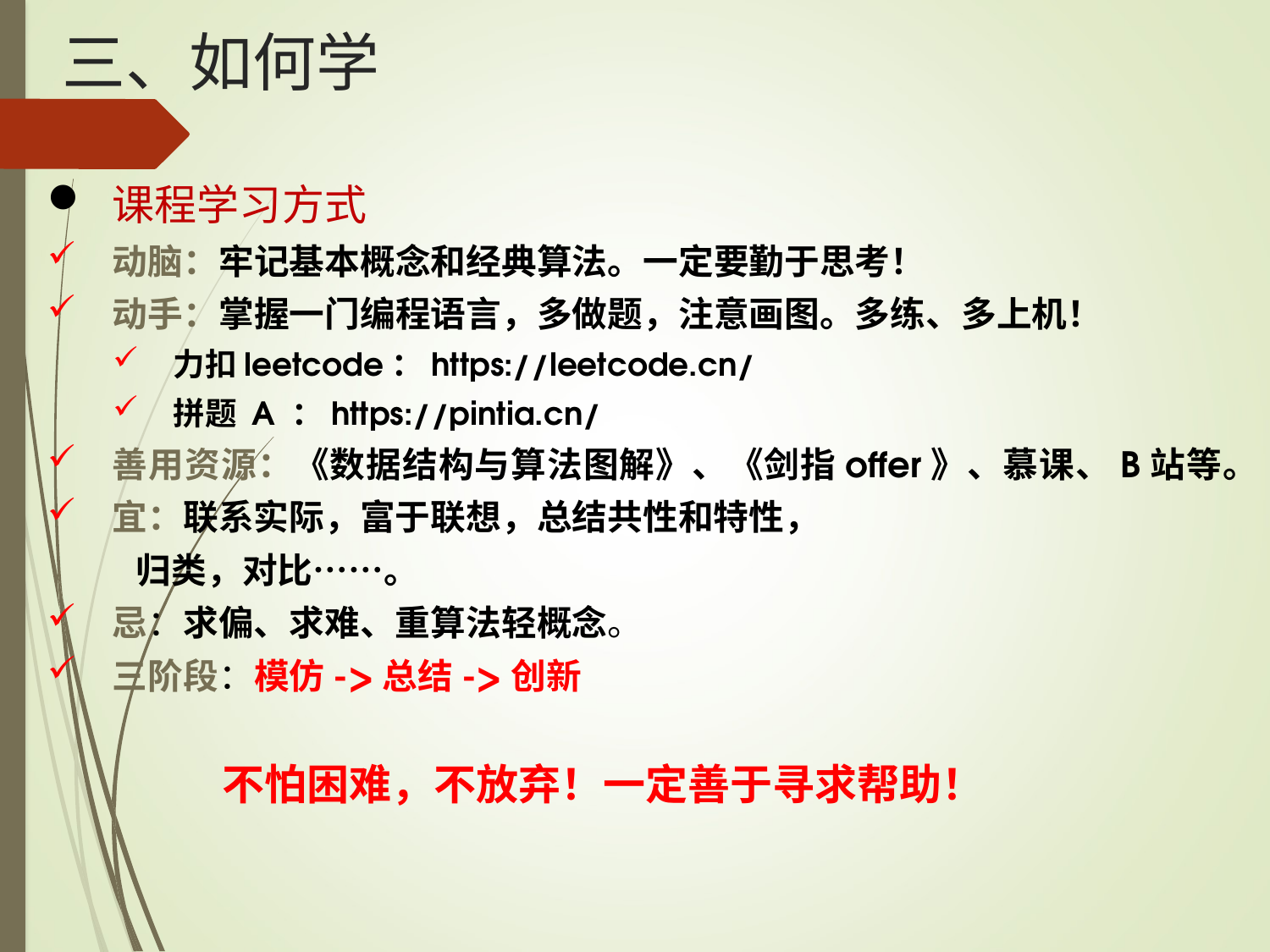

# 三、如何学
17
课程学习方式
动脑：牢记基本概念和经典算法。一定要勤于思考！
动手：掌握一门编程语言，多做题，注意画图。多练、多上机！
力扣leetcode：https://leetcode.cn/
拼题 A ：https://pintia.cn/
善用资源：《数据结构与算法图解》、《剑指offer》、慕课、B站等。
宜：联系实际，富于联想，总结共性和特性，
          归类，对比……。
忌：求偏、求难、重算法轻概念。
三阶段：模仿->总结->创新

           不怕困难，不放弃！一定善于寻求帮助！